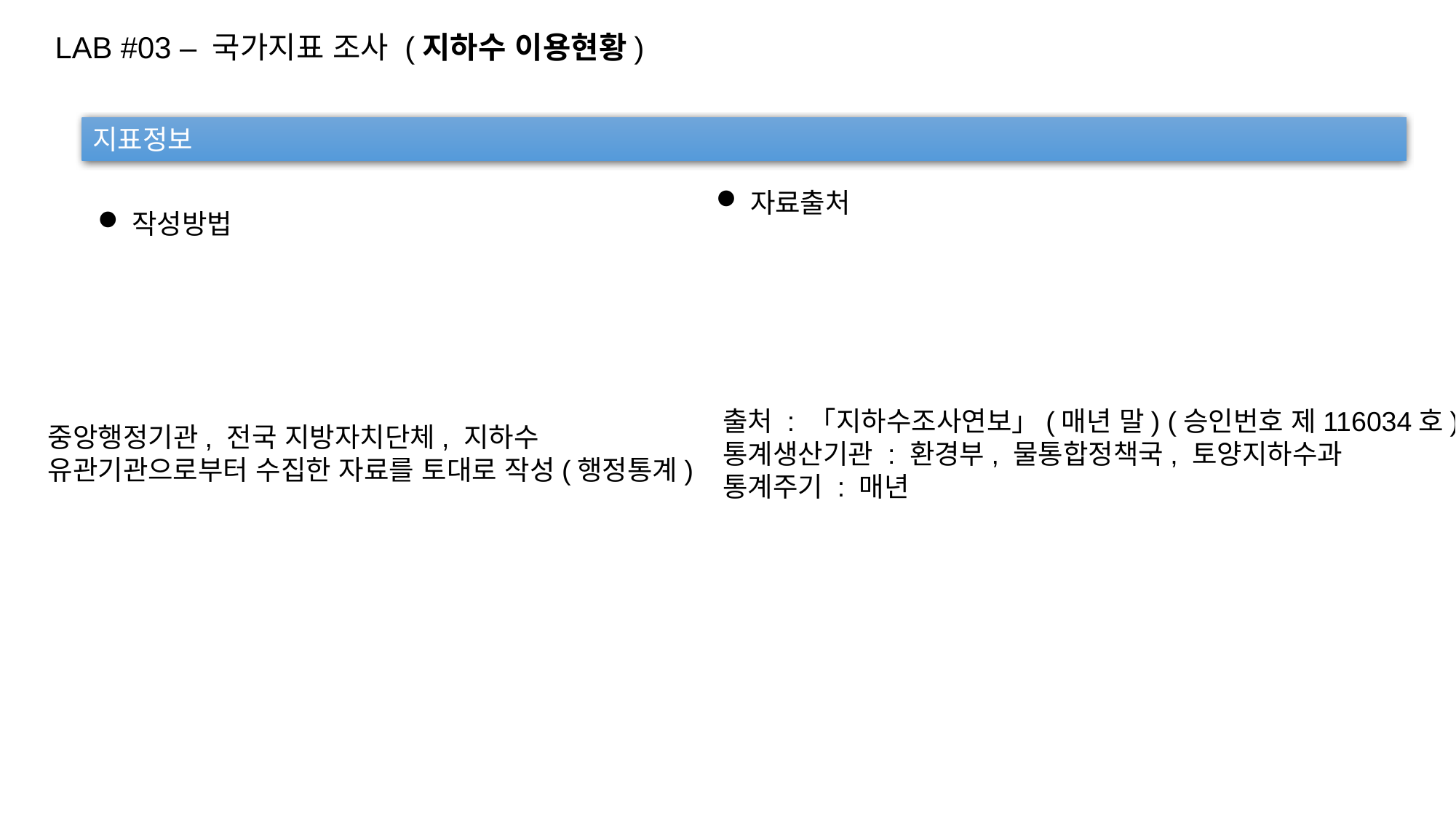

LAB #03 – 국가지표 조사 (지하수 이용현황)
지표정보
자료출처
작성방법
출처 : 「지하수조사연보」(매년 말) (승인번호 제116034호)
통계생산기관 : 환경부, 물통합정책국, 토양지하수과
통계주기 : 매년
중앙행정기관, 전국 지방자치단체, 지하수
유관기관으로부터 수집한 자료를 토대로 작성(행정통계)